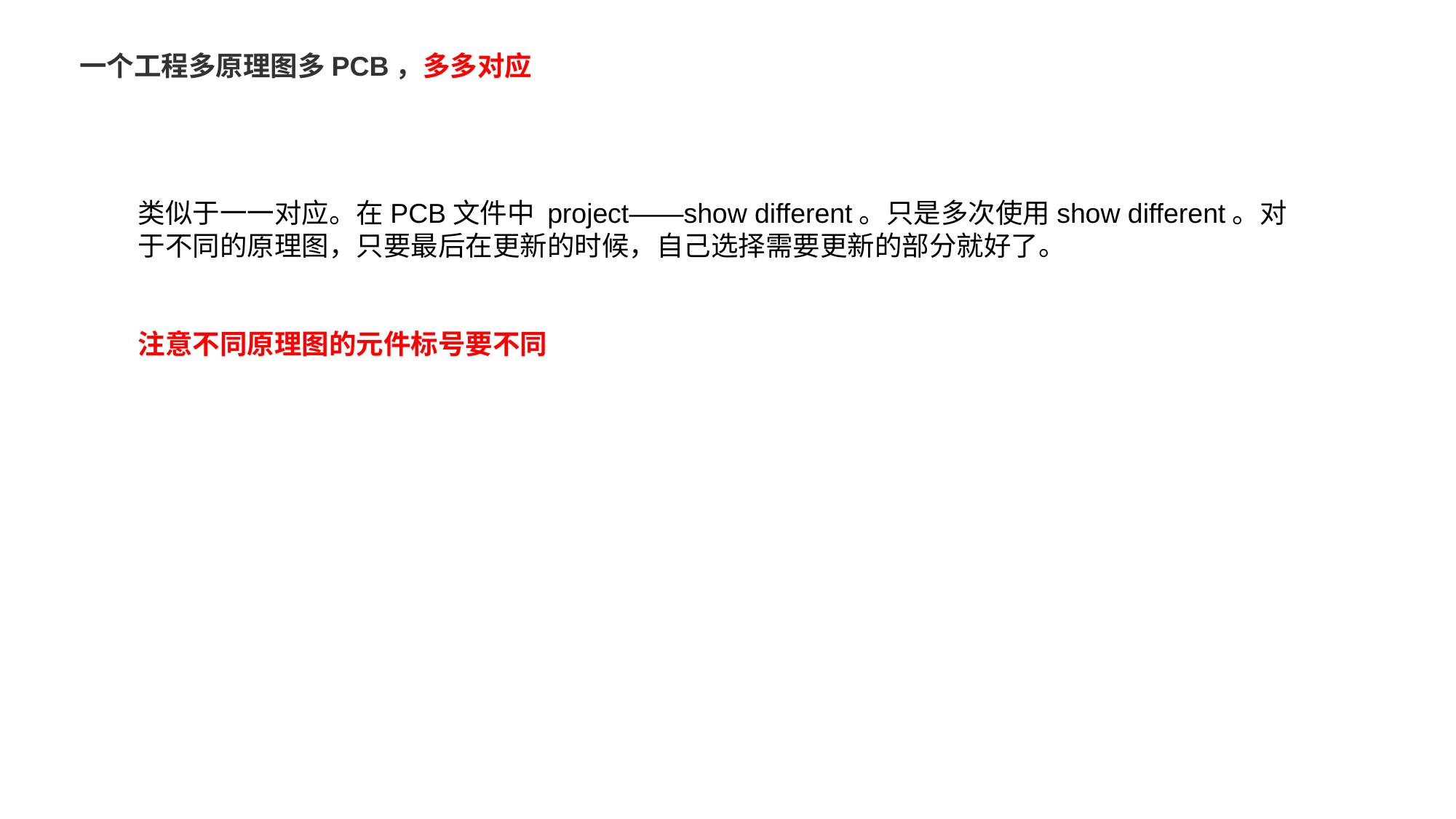

一个工程多原理图多PCB，多多对应
类似于一一对应。在PCB文件中 project——show different。只是多次使用show different。对于不同的原理图，只要最后在更新的时候，自己选择需要更新的部分就好了。

注意不同原理图的元件标号要不同